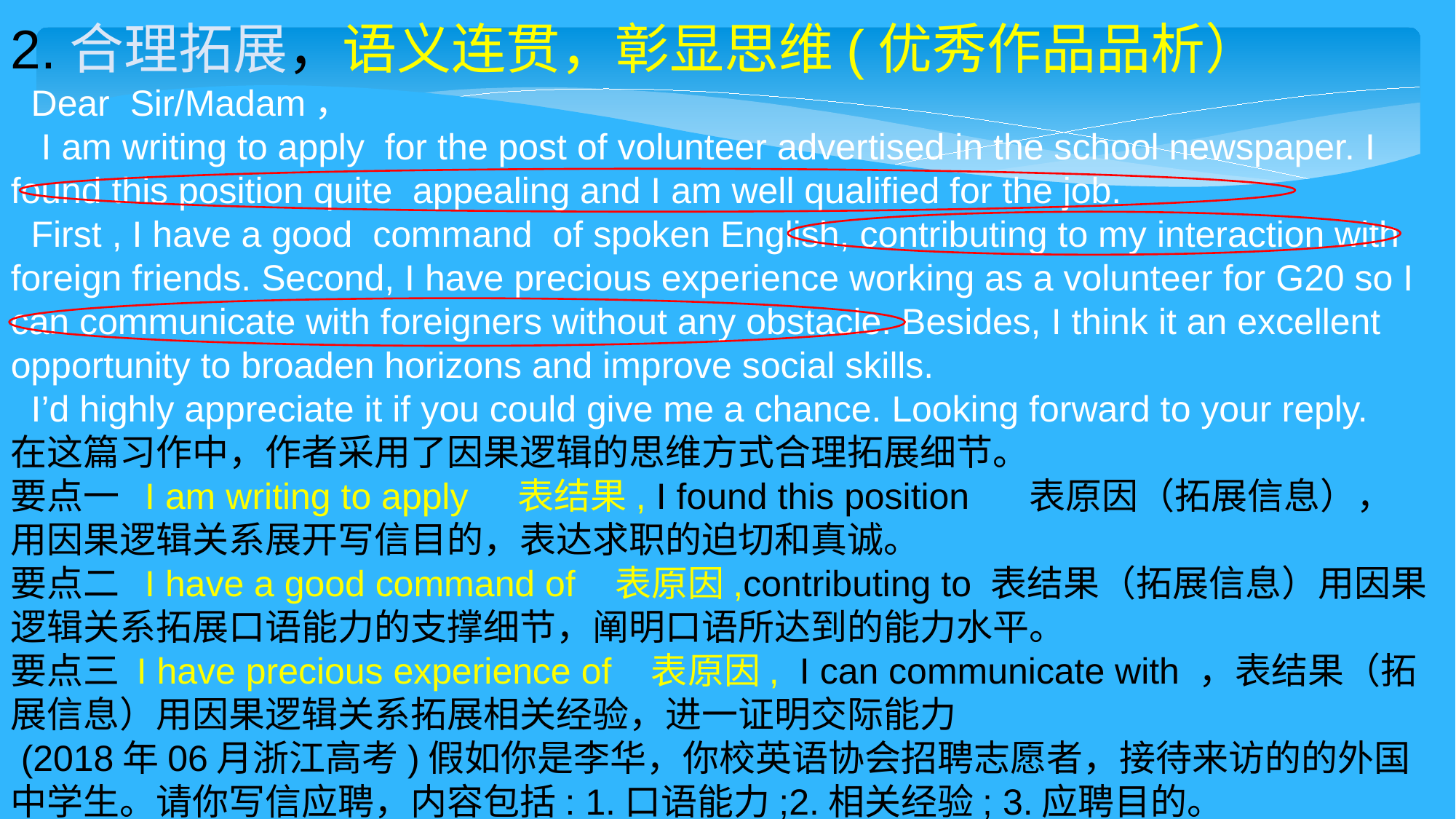

2.合理拓展，语义连贯，彰显思维(优秀作品品析）
  Dear  Sir/Madam，
   I am writing to apply  for the post of volunteer advertised in the school newspaper. I found this position quite  appealing and I am well qualified for the job.
  First , I have a good  command  of spoken English, contributing to my interaction with foreign friends. Second, I have precious experience working as a volunteer for G20 so I can communicate with foreigners without any obstacle. Besides, I think it an excellent opportunity to broaden horizons and improve social skills.
  I’d highly appreciate it if you could give me a chance. Looking forward to your reply.
在这篇习作中，作者采用了因果逻辑的思维方式合理拓展细节。
要点一  I am writing to apply    表结果, I found this position     表原因（拓展信息），用因果逻辑关系展开写信目的，表达求职的迫切和真诚。
要点二  I have a good command of   表原因,contributing to 表结果（拓展信息）用因果逻辑关系拓展口语能力的支撑细节，阐明口语所达到的能力水平。
要点三 I have precious experience of   表原因,  I can communicate with ，表结果（拓展信息）用因果逻辑关系拓展相关经验，进一证明交际能力
 (2018年06月浙江高考)假如你是李华，你校英语协会招聘志愿者，接待来访的的外国中学生。请你写信应聘，内容包括: 1.口语能力;2.相关经验; 3.应聘目的。